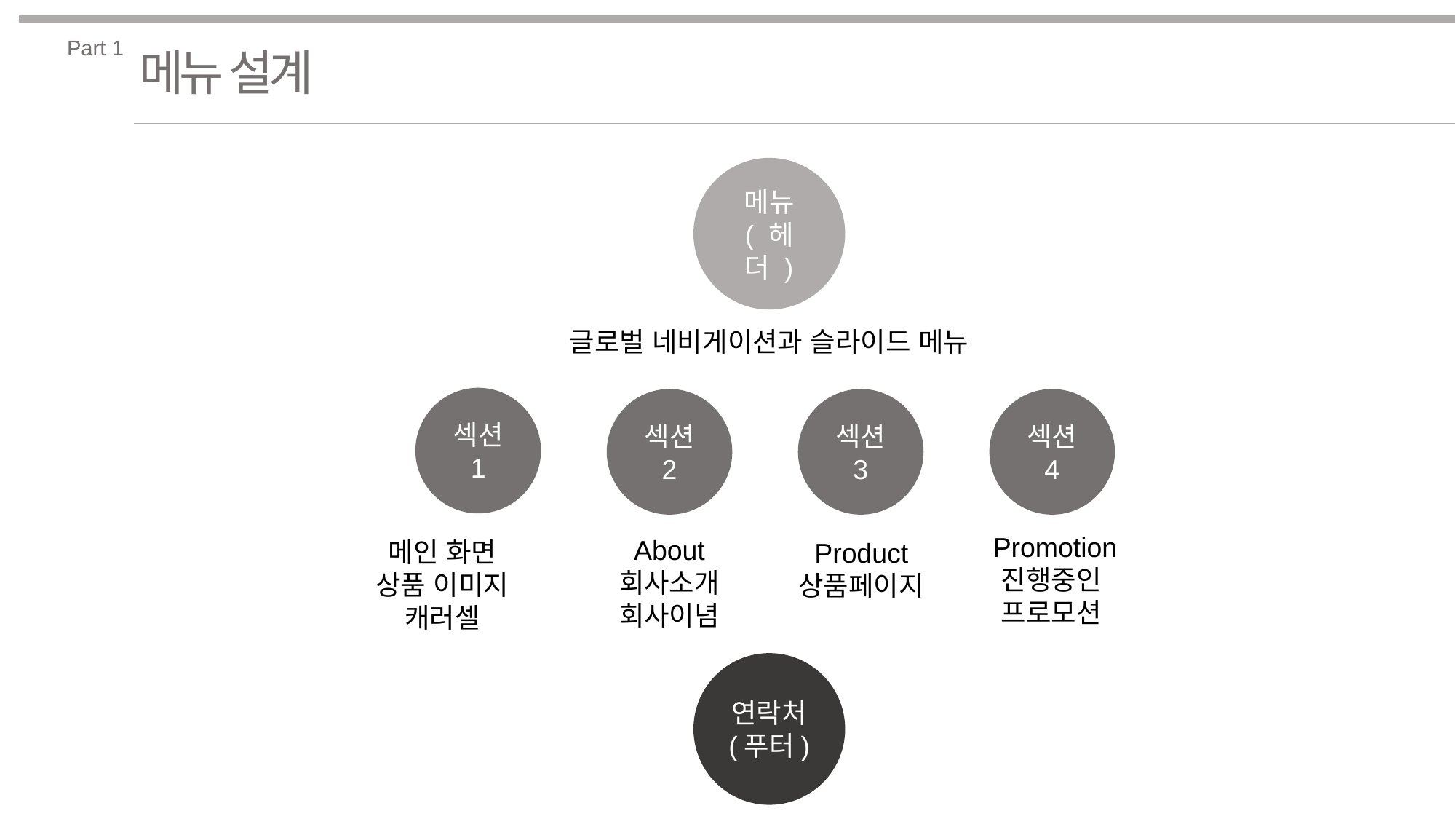

Part 1
메뉴 설계
메뉴
( 헤더 )
글로벌 네비게이션과 슬라이드 메뉴
섹션 1
섹션 2
섹션 3
섹션 4
Promotion
진행중인
프로모션
About
회사소개
회사이념
메인 화면
상품 이미지
캐러셀
Product
상품페이지
연락처
(푸터)